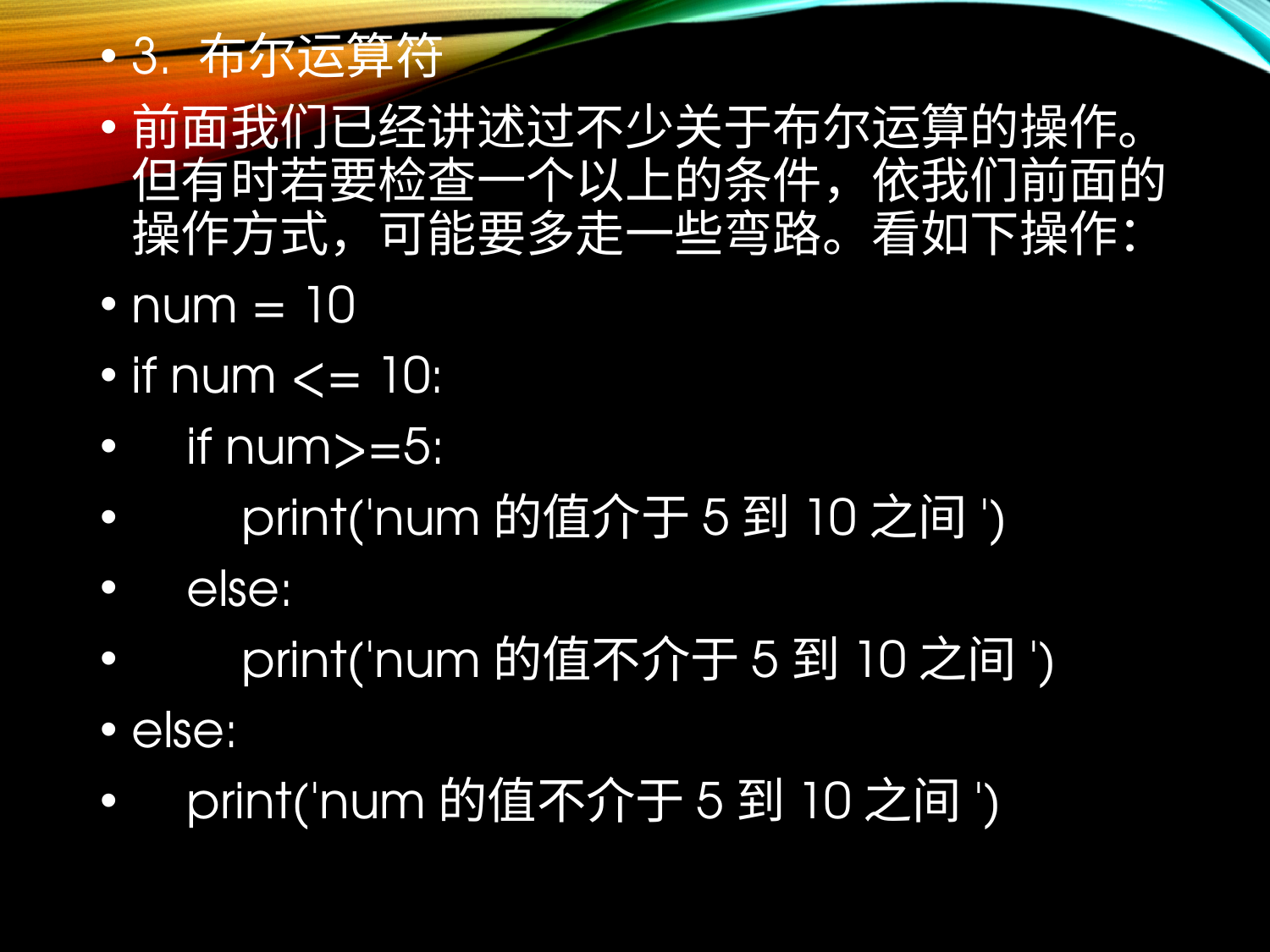

3. 布尔运算符
前面我们已经讲述过不少关于布尔运算的操作。但有时若要检查一个以上的条件，依我们前面的操作方式，可能要多走一些弯路。看如下操作：
num = 10
if num <= 10:
    if num>=5:
        print('num的值介于5到10之间')
    else:
        print('num的值不介于5到10之间')
else:
    print('num的值不介于5到10之间')